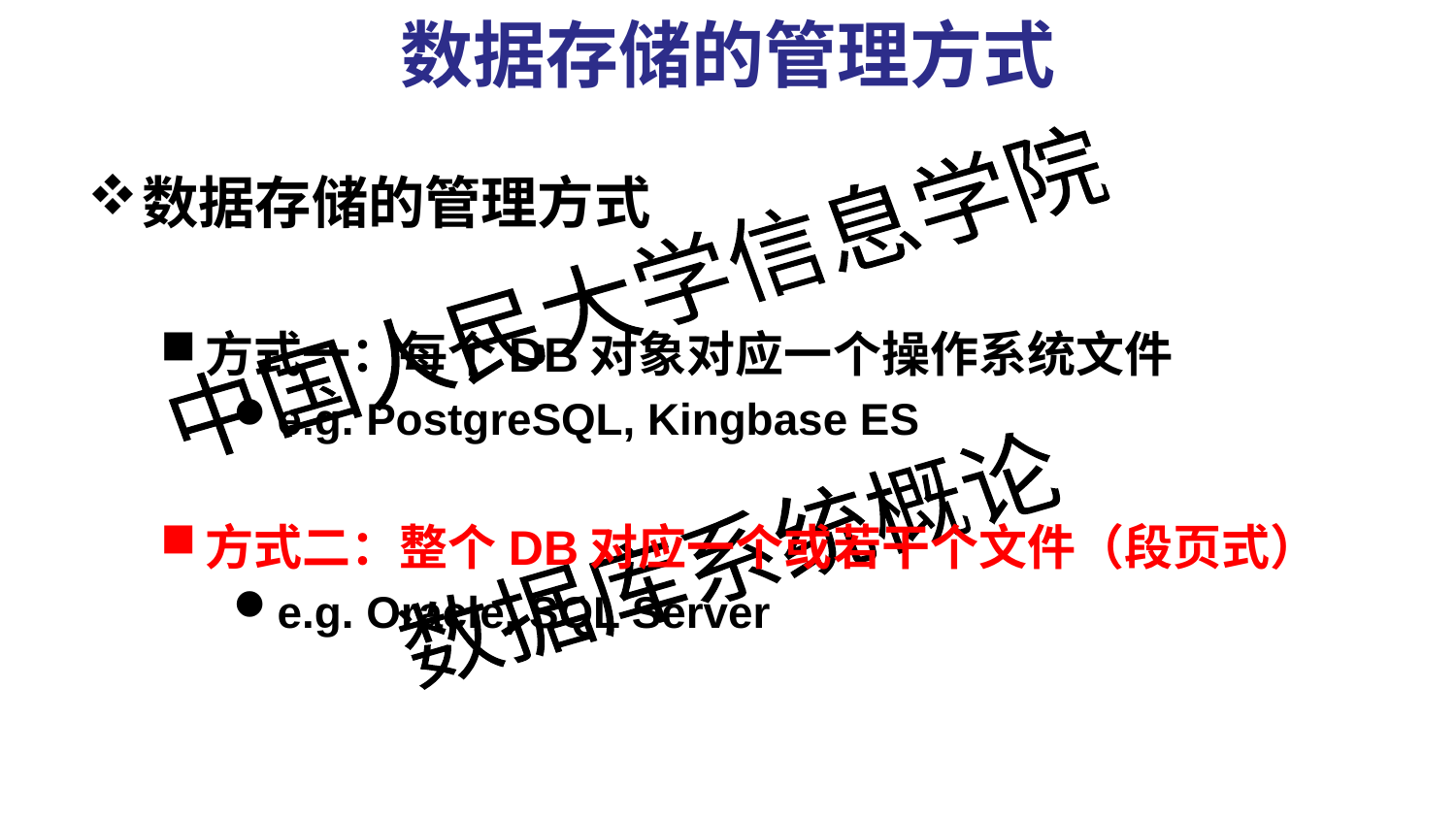

# 8
数据存储的管理方式
数据存储的管理方式

方式一：每个DB对象对应一个操作系统文件
e.g. PostgreSQL, Kingbase ES

方式二：整个DB对应一个或若干个文件（段页式）
e.g. Oracle, SQL Server